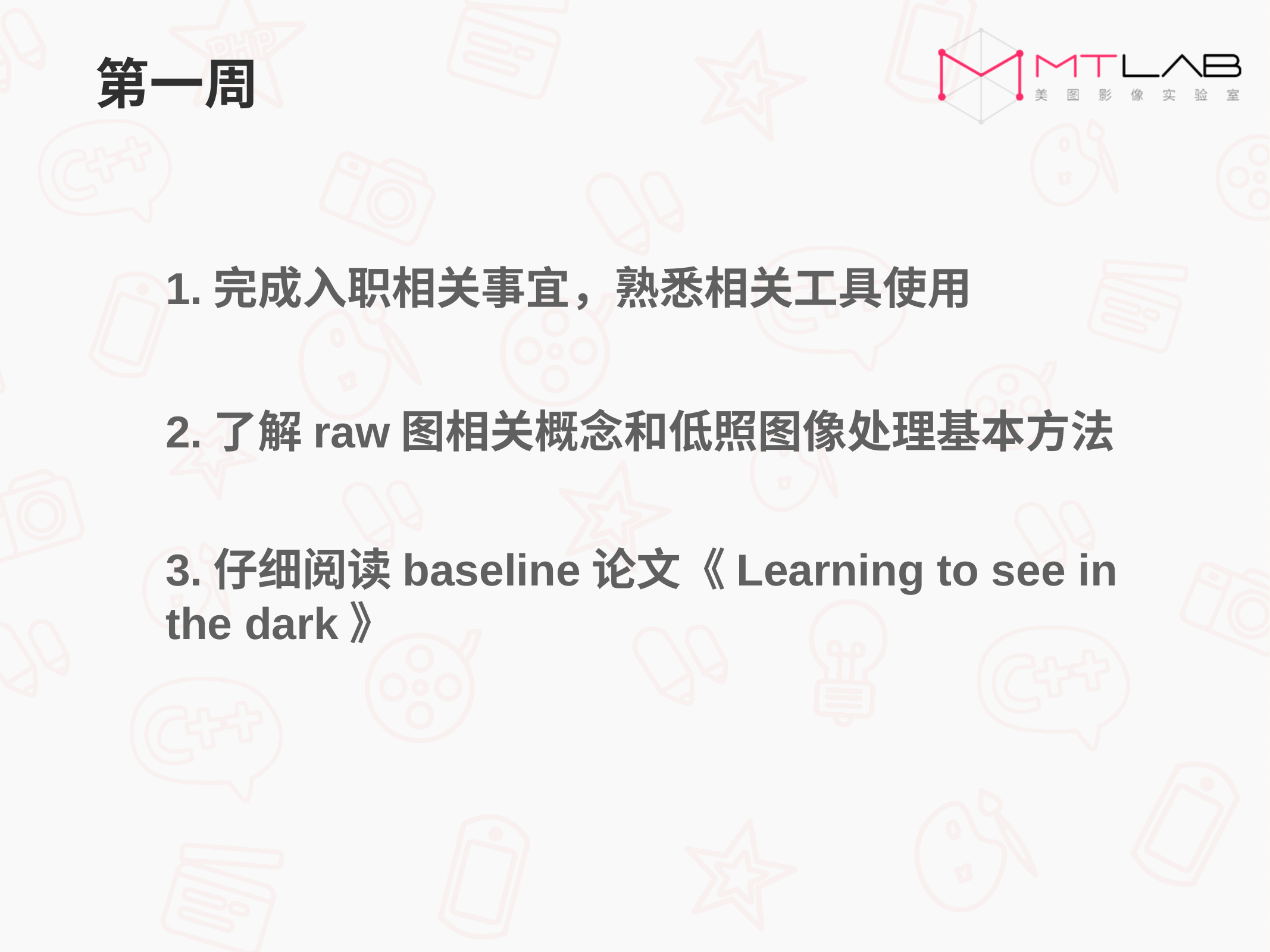

第一周
1.完成入职相关事宜，熟悉相关工具使用

2.了解raw图相关概念和低照图像处理基本方法

3.仔细阅读baseline论文《Learning to see in the dark》